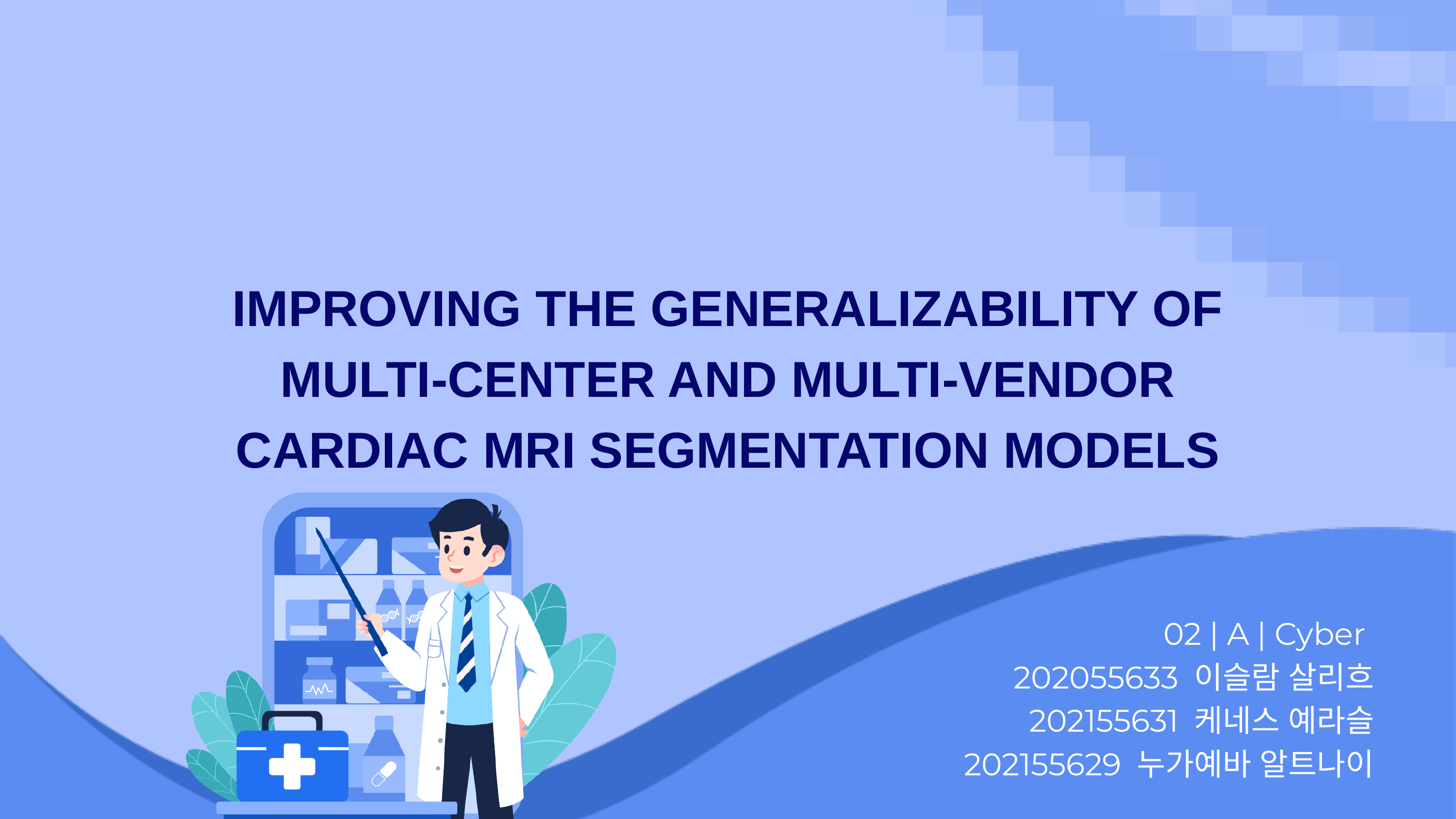

IMPROVING THE GENERALIZABILITY OF MULTI-CENTER AND MULTI-VENDOR CARDIAC MRI SEGMENTATION MODELS

02 | A | Cyber
202055633 이슬람 살리흐
202155631 케네스 예라슬
202155629 누가예바 알트나이